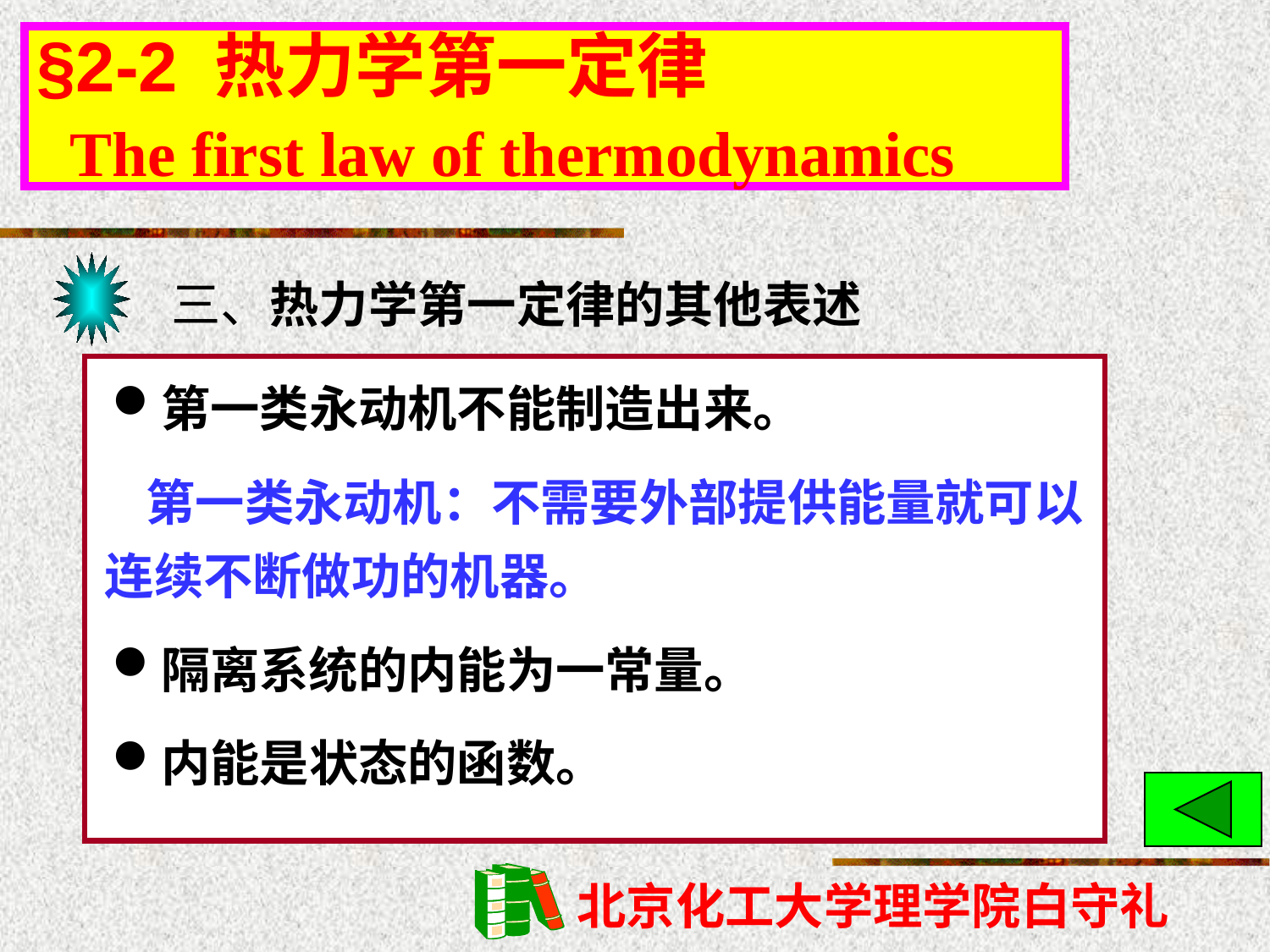

§2-2 热力学第一定律
 The first law of thermodynamics

三、热力学第一定律的其他表述
第一类永动机不能制造出来。
  第一类永动机：不需要外部提供能量就可以连续不断做功的机器。
隔离系统的内能为一常量。
内能是状态的函数。